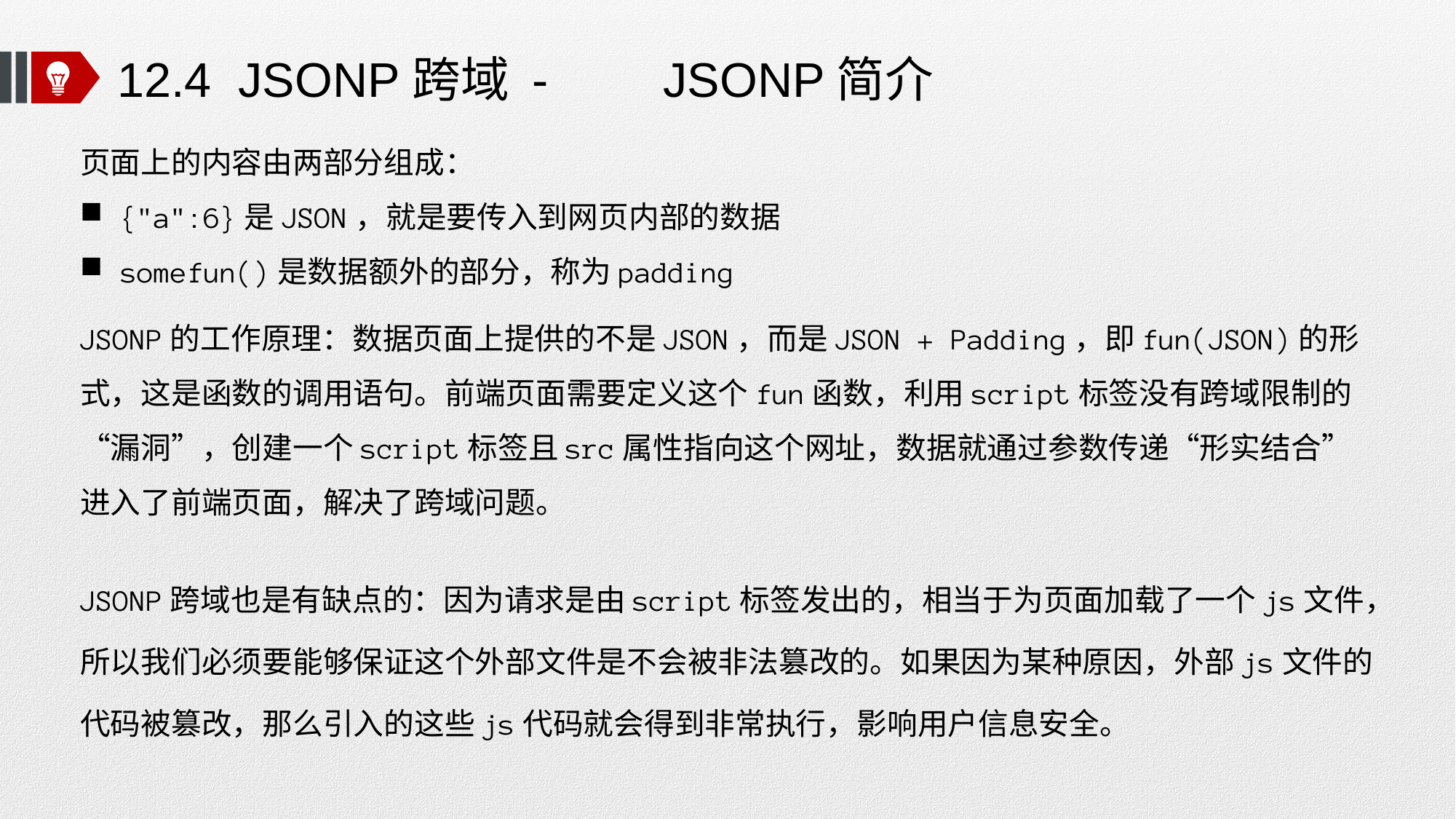

# 12.4  JSONP跨域 - 	JSONP简介

页面上的内容由两部分组成：
{"a":6}是JSON，就是要传入到网页内部的数据
somefun()是数据额外的部分，称为padding
JSONP的工作原理：数据页面上提供的不是JSON，而是JSON + Padding，即fun(JSON)的形式，这是函数的调用语句。前端页面需要定义这个fun函数，利用script标签没有跨域限制的“漏洞”，创建一个script标签且src属性指向这个网址，数据就通过参数传递“形实结合”进入了前端页面，解决了跨域问题。
JSONP跨域也是有缺点的：因为请求是由script标签发出的，相当于为页面加载了一个js文件，所以我们必须要能够保证这个外部文件是不会被非法篡改的。如果因为某种原因，外部js文件的代码被篡改，那么引入的这些js代码就会得到非常执行，影响用户信息安全。